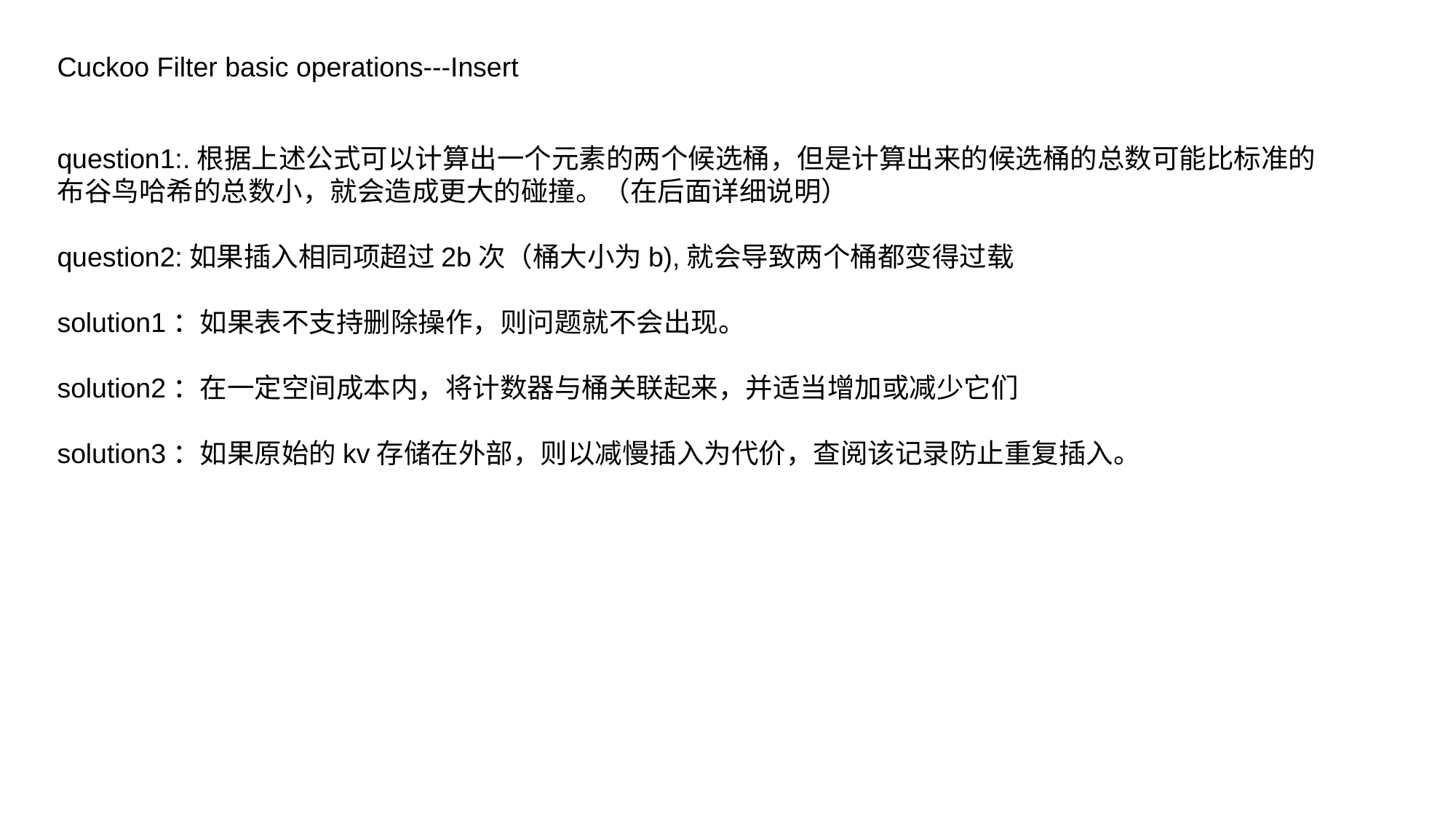

Cuckoo Filter basic operations---Insert
question1:.根据上述公式可以计算出一个元素的两个候选桶，但是计算出来的候选桶的总数可能比标准的布谷鸟哈希的总数小，就会造成更大的碰撞。（在后面详细说明）

question2:如果插入相同项超过2b次（桶大小为b),就会导致两个桶都变得过载

solution1：如果表不支持删除操作，则问题就不会出现。

solution2：在一定空间成本内，将计数器与桶关联起来，并适当增加或减少它们

solution3：如果原始的kv存储在外部，则以减慢插入为代价，查阅该记录防止重复插入。